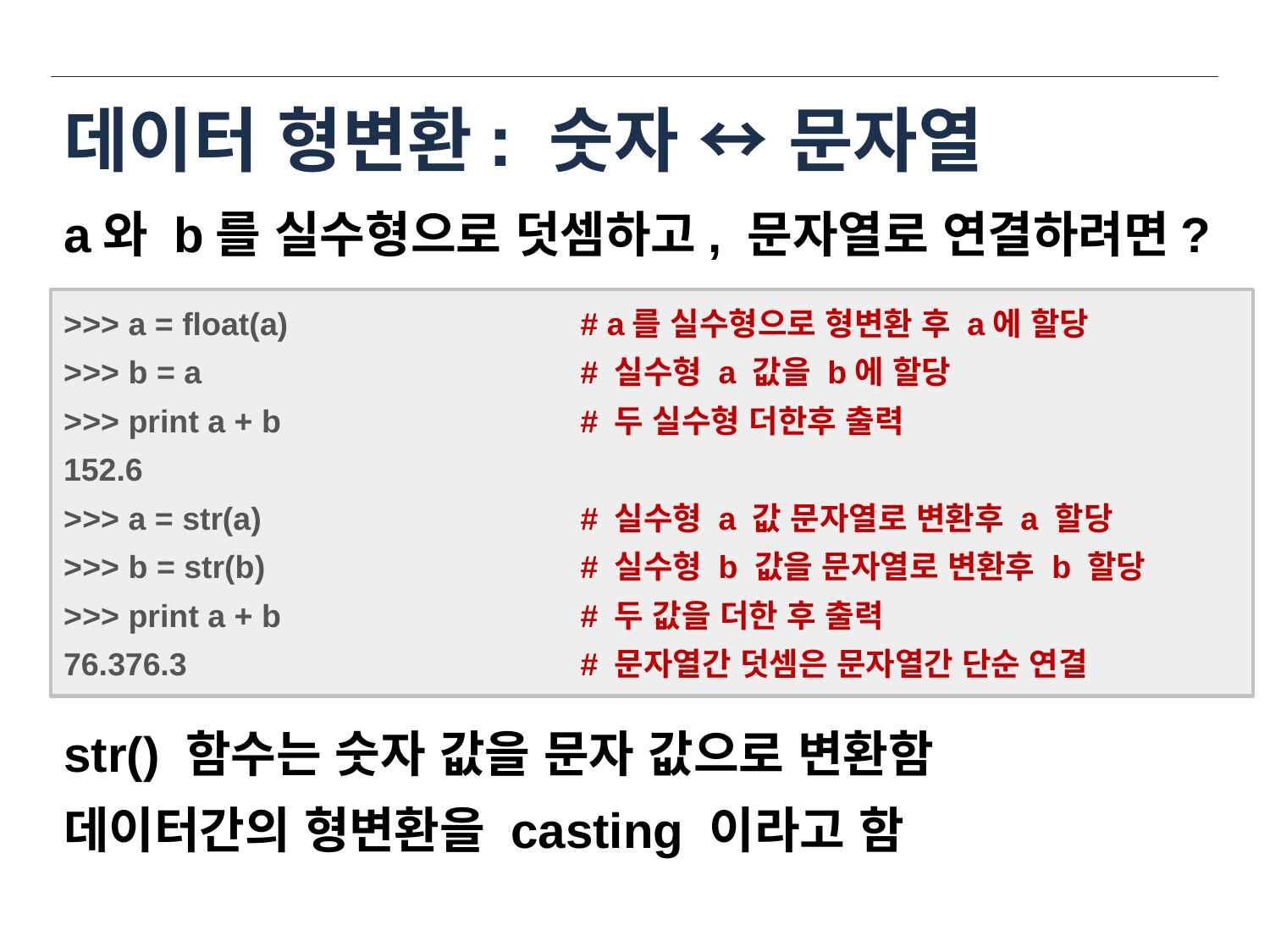

# 데이터 형변환: 숫자 ↔ 문자열
a와 b를 실수형으로 덧셈하고, 문자열로 연결하려면?
>>> a = float(a)			 # a를 실수형으로 형변환 후 a에 할당
>>> b = a			 # 실수형 a 값을 b에 할당
>>> print a + b			 # 두 실수형 더한후 출력
152.6
>>> a = str(a)			 # 실수형 a 값 문자열로 변환후 a 할당
>>> b = str(b)			 # 실수형 b 값을 문자열로 변환후 b 할당
>>> print a + b			 # 두 값을 더한 후 출력
76.376.3				 # 문자열간 덧셈은 문자열간 단순 연결
str() 함수는 숫자 값을 문자 값으로 변환함
데이터간의 형변환을 casting 이라고 함